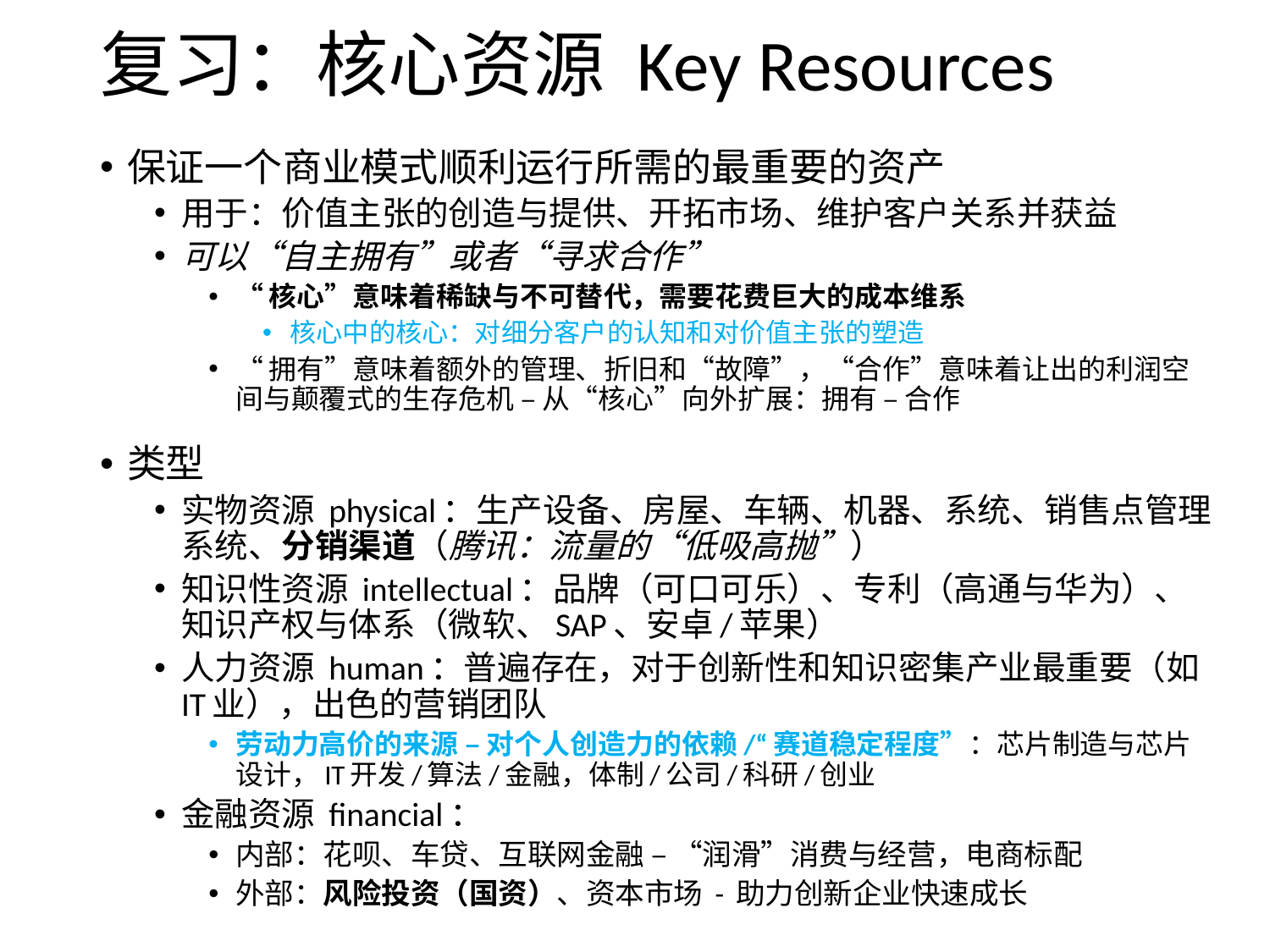

# 复习：核心资源 Key Resources
保证一个商业模式顺利运行所需的最重要的资产
用于：价值主张的创造与提供、开拓市场、维护客户关系并获益
可以“自主拥有”或者“寻求合作”
“核心”意味着稀缺与不可替代，需要花费巨大的成本维系
核心中的核心：对细分客户的认知和对价值主张的塑造
“拥有”意味着额外的管理、折旧和“故障”，“合作”意味着让出的利润空间与颠覆式的生存危机 – 从“核心”向外扩展：拥有 – 合作

类型
实物资源 physical：生产设备、房屋、车辆、机器、系统、销售点管理系统、分销渠道（腾讯：流量的“低吸高抛”）
知识性资源 intellectual：品牌（可口可乐）、专利（高通与华为）、知识产权与体系（微软、SAP、安卓/苹果）
人力资源 human：普遍存在，对于创新性和知识密集产业最重要（如IT业），出色的营销团队
劳动力高价的来源 – 对个人创造力的依赖/“赛道稳定程度”：芯片制造与芯片设计，IT开发/算法/金融，体制/公司/科研/创业
金融资源 financial：
内部：花呗、车贷、互联网金融 – “润滑”消费与经营，电商标配
外部：风险投资（国资）、资本市场 - 助力创新企业快速成长